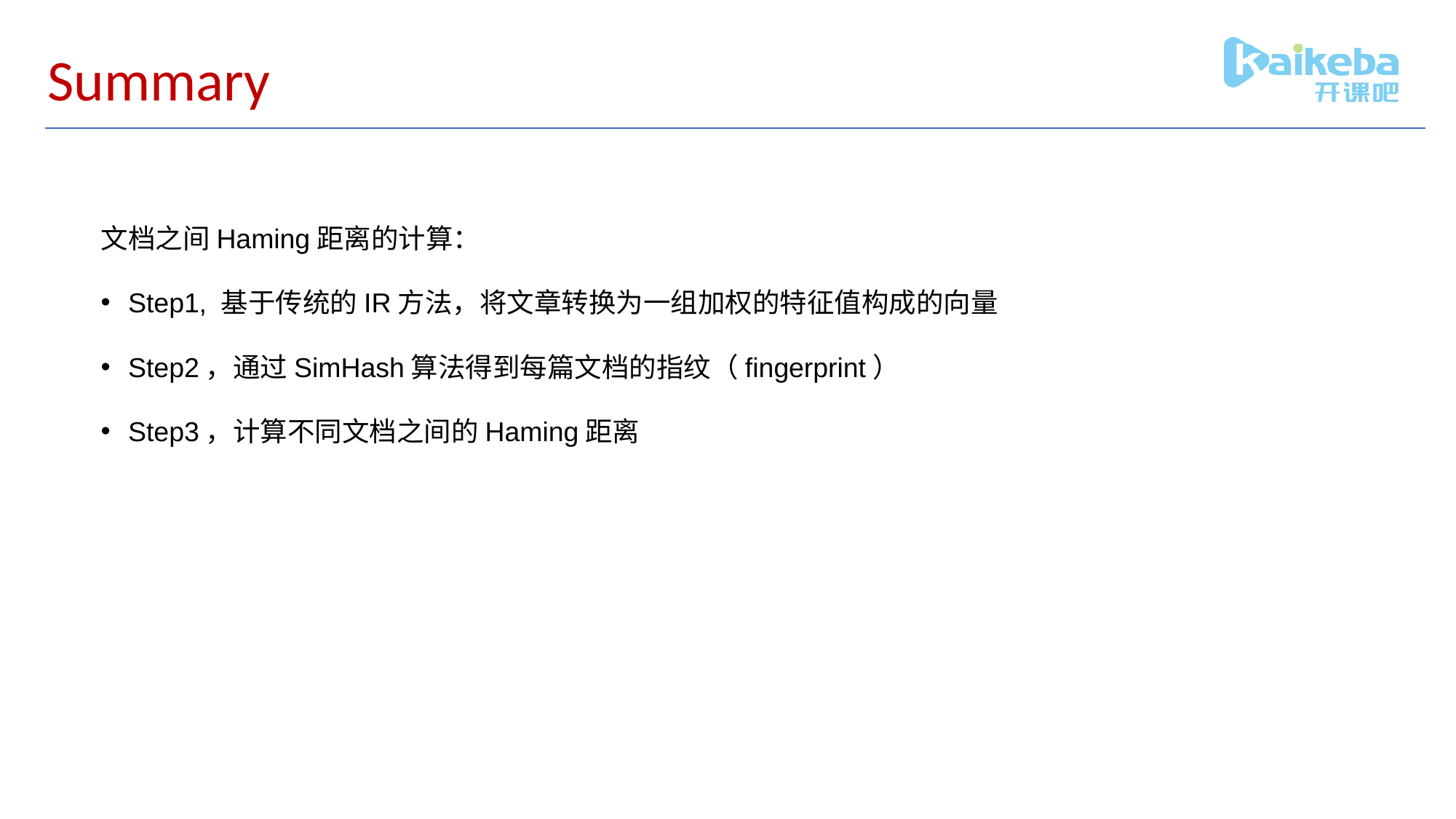

# Summary
文档之间Haming距离的计算：
Step1, 基于传统的IR方法，将文章转换为一组加权的特征值构成的向量
Step2，通过SimHash算法得到每篇文档的指纹（fingerprint）
Step3，计算不同文档之间的Haming距离